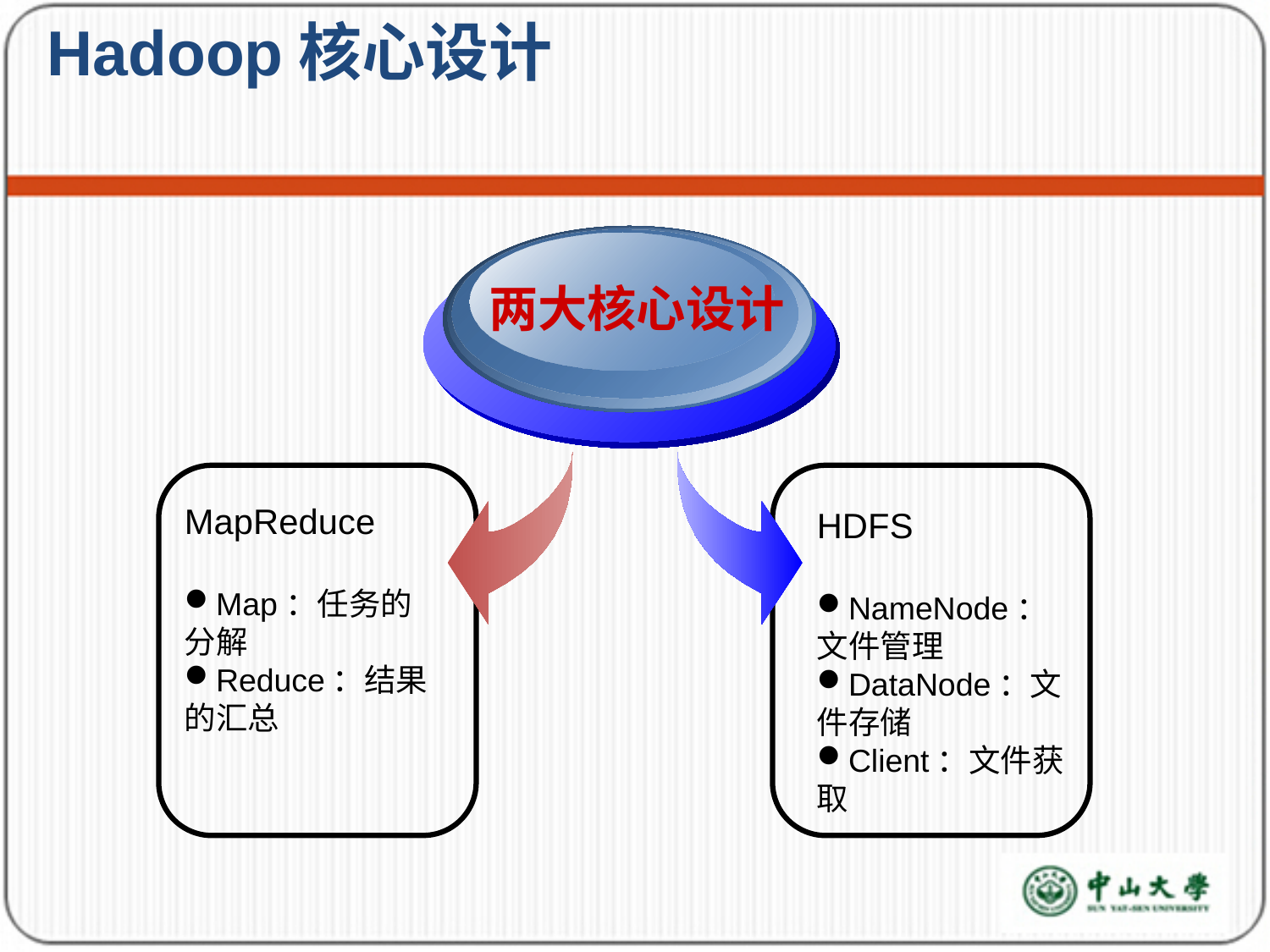

Hadoop核心设计

两大核心设计

MapReduce

Map：任务的分解
Reduce：结果的汇总

HDFS

NameNode：文件管理
DataNode：文件存储
Client：文件获取